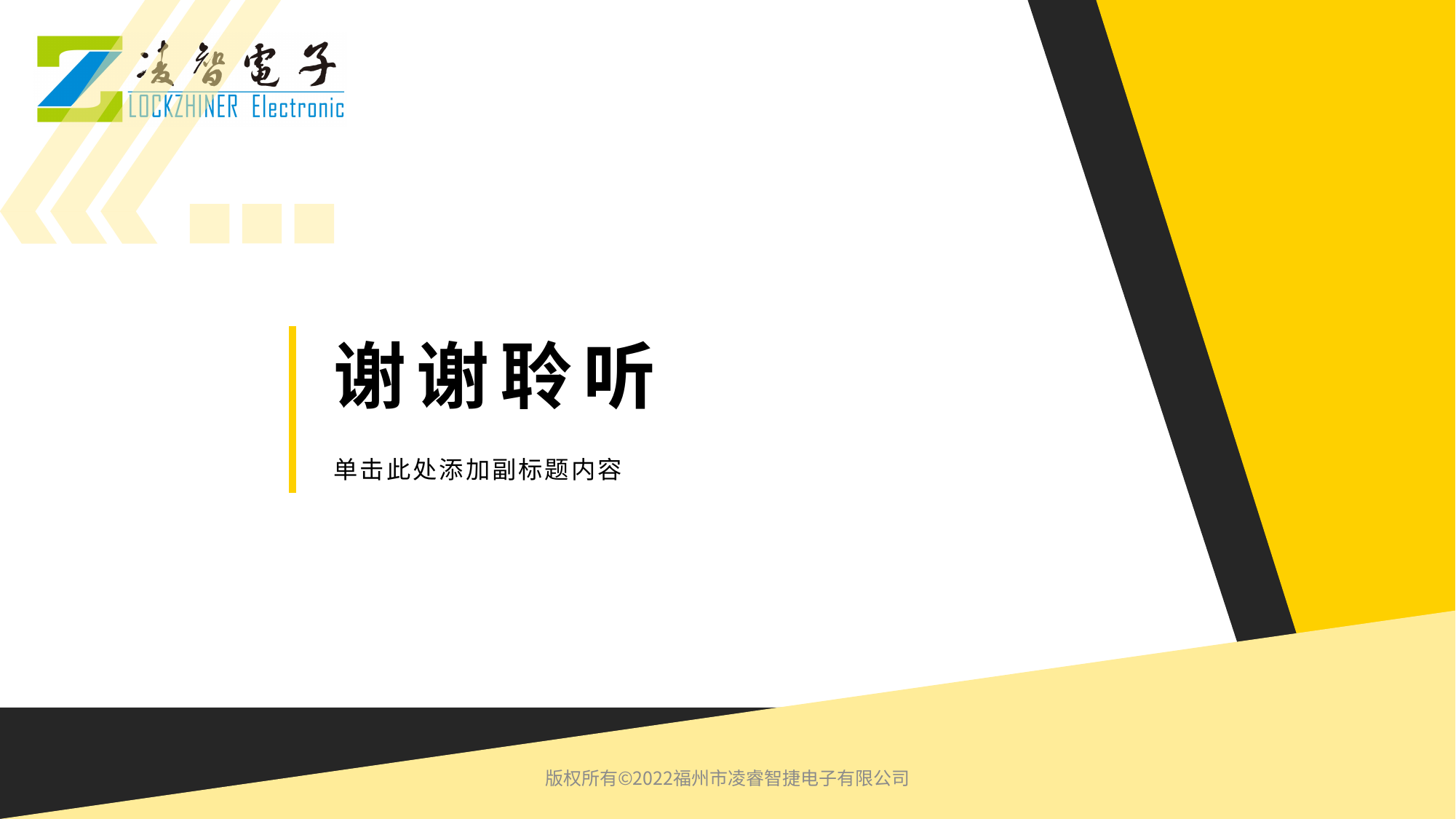

# 谢谢聆听
单击此处添加副标题内容
版权所有©2022福州市凌睿智捷电子有限公司
23